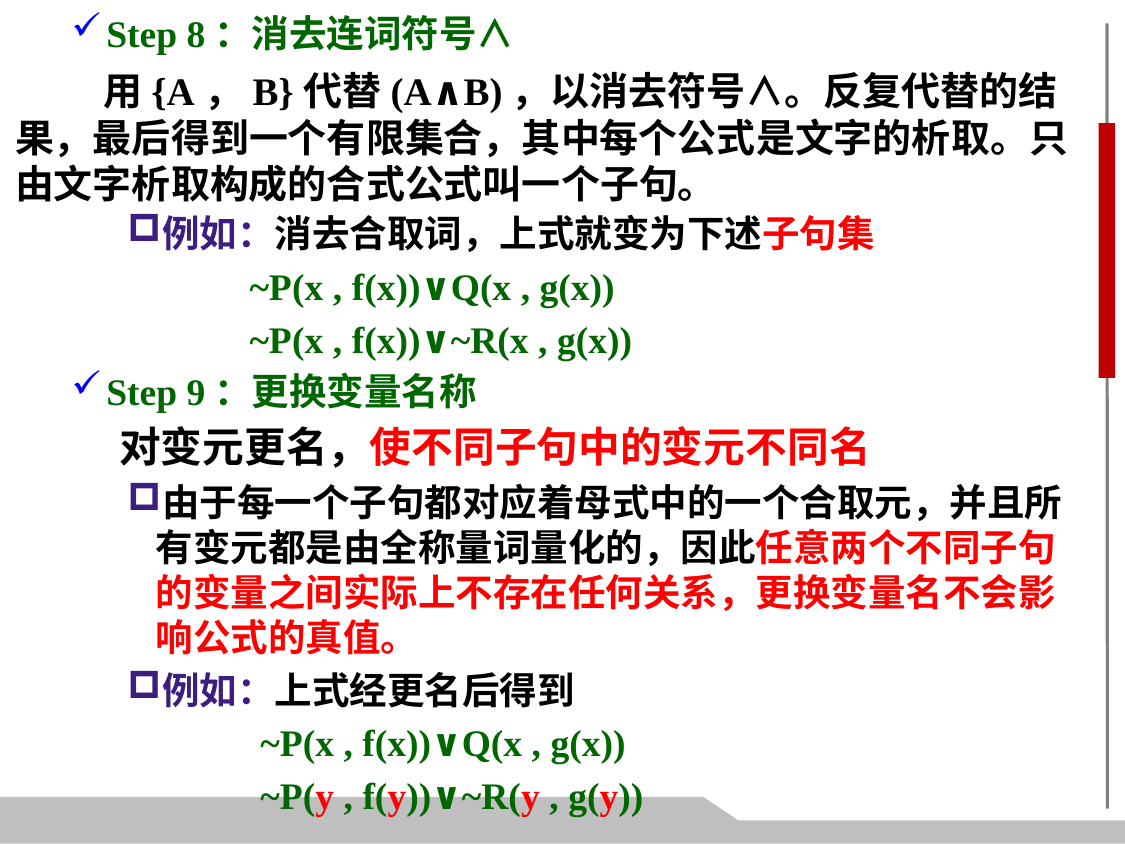

Step 8：消去连词符号∧
         用{A，B}代替(A∧B)，以消去符号∧。反复代替的结果，最后得到一个有限集合，其中每个公式是文字的析取。只由文字析取构成的合式公式叫一个子句。
例如：消去合取词，上式就变为下述子句集
 ~P(x , f(x))∨Q(x , g(x))
 ~P(x , f(x))∨~R(x , g(x))
Step 9：更换变量名称
    对变元更名，使不同子句中的变元不同名
由于每一个子句都对应着母式中的一个合取元，并且所有变元都是由全称量词量化的，因此任意两个不同子句的变量之间实际上不存在任何关系，更换变量名不会影响公式的真值。
例如：上式经更名后得到
              ~P(x , f(x))∨Q(x , g(x))
              ~P(y , f(y))∨~R(y , g(y))